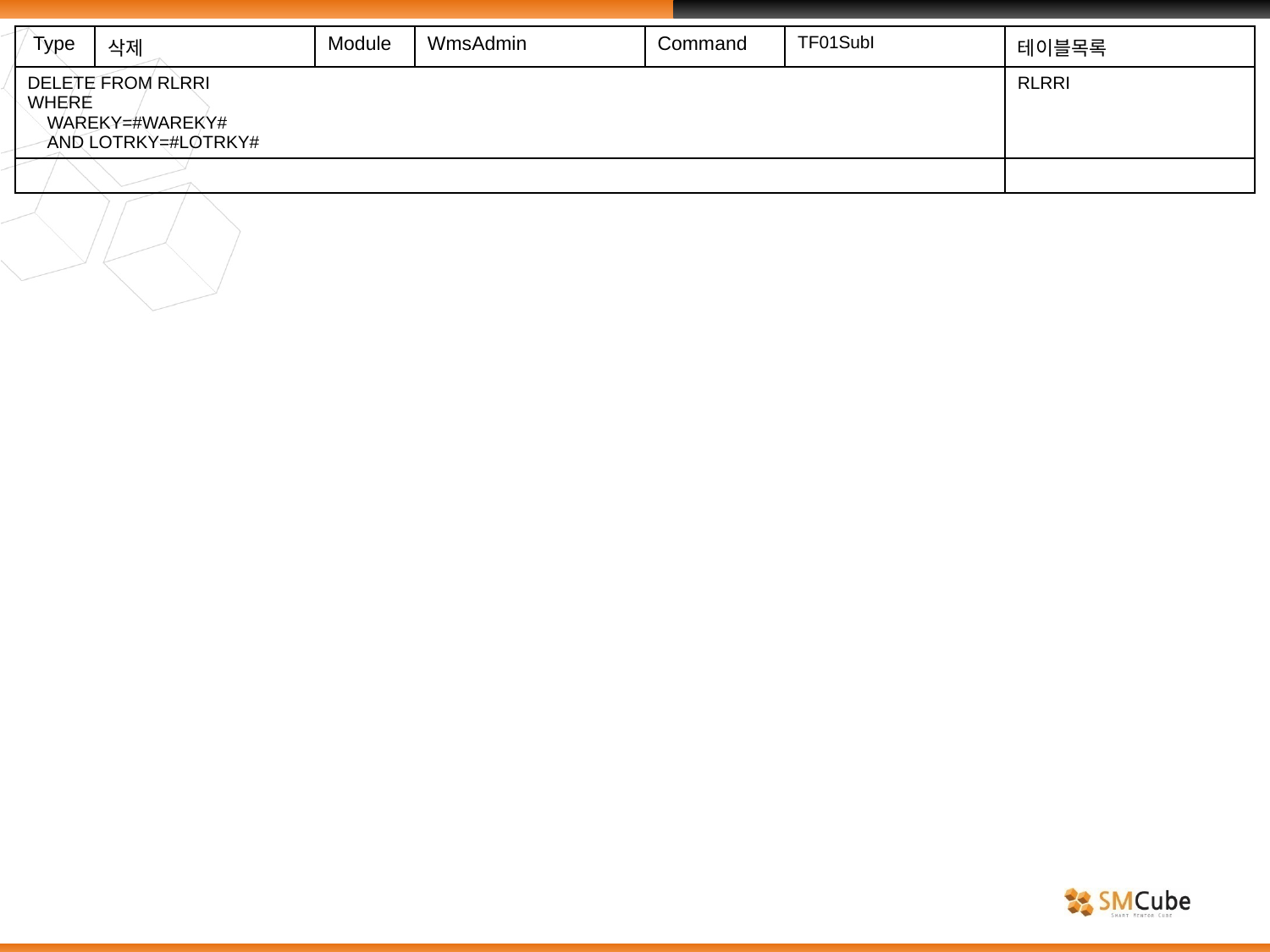

| Type | 삭제 | Module | WmsAdmin | Command | TF01SubI | 테이블목록 |
| --- | --- | --- | --- | --- | --- | --- |
| DELETE FROM RLRRI WHERE WAREKY=#WAREKY# AND LOTRKY=#LOTRKY# |  |  |  |  |  | RLRRI |
|  |  |  |  |  |  |  |